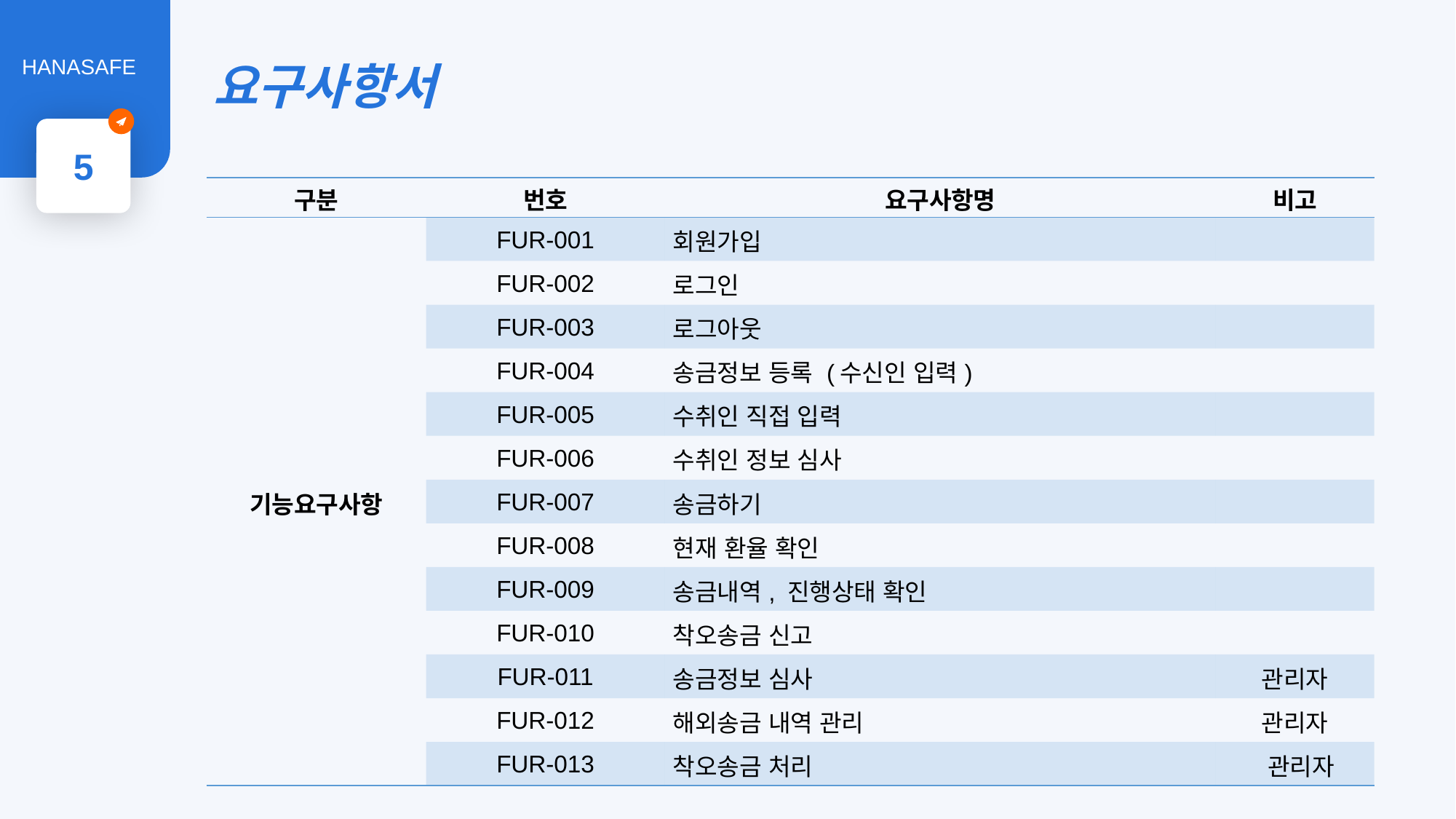

요구사항서
HANASAFE

5
| 구분 | 번호 | 요구사항명 | 비고 |
| --- | --- | --- | --- |
| 기능요구사항 | FUR-001 | 회원가입 |  |
|  | FUR-002 | 로그인 |  |
|  | FUR-003 | 로그아웃 |  |
|  | FUR-004 | 송금정보 등록 (수신인 입력) |  |
|  | FUR-005 | 수취인 직접 입력 |  |
|  | FUR-006 | 수취인 정보 심사 |  |
|  | FUR-007 | 송금하기 |  |
|  | FUR-008 | 현재 환율 확인 |  |
|  | FUR-009 | 송금내역, 진행상태 확인 |  |
|  | FUR-010 | 착오송금 신고 |  |
|  | FUR-011 | 송금정보 심사 | 관리자 |
|  | FUR-012 | 해외송금 내역 관리 | 관리자 |
|  | FUR-013 | 착오송금 처리 | 관리자 |